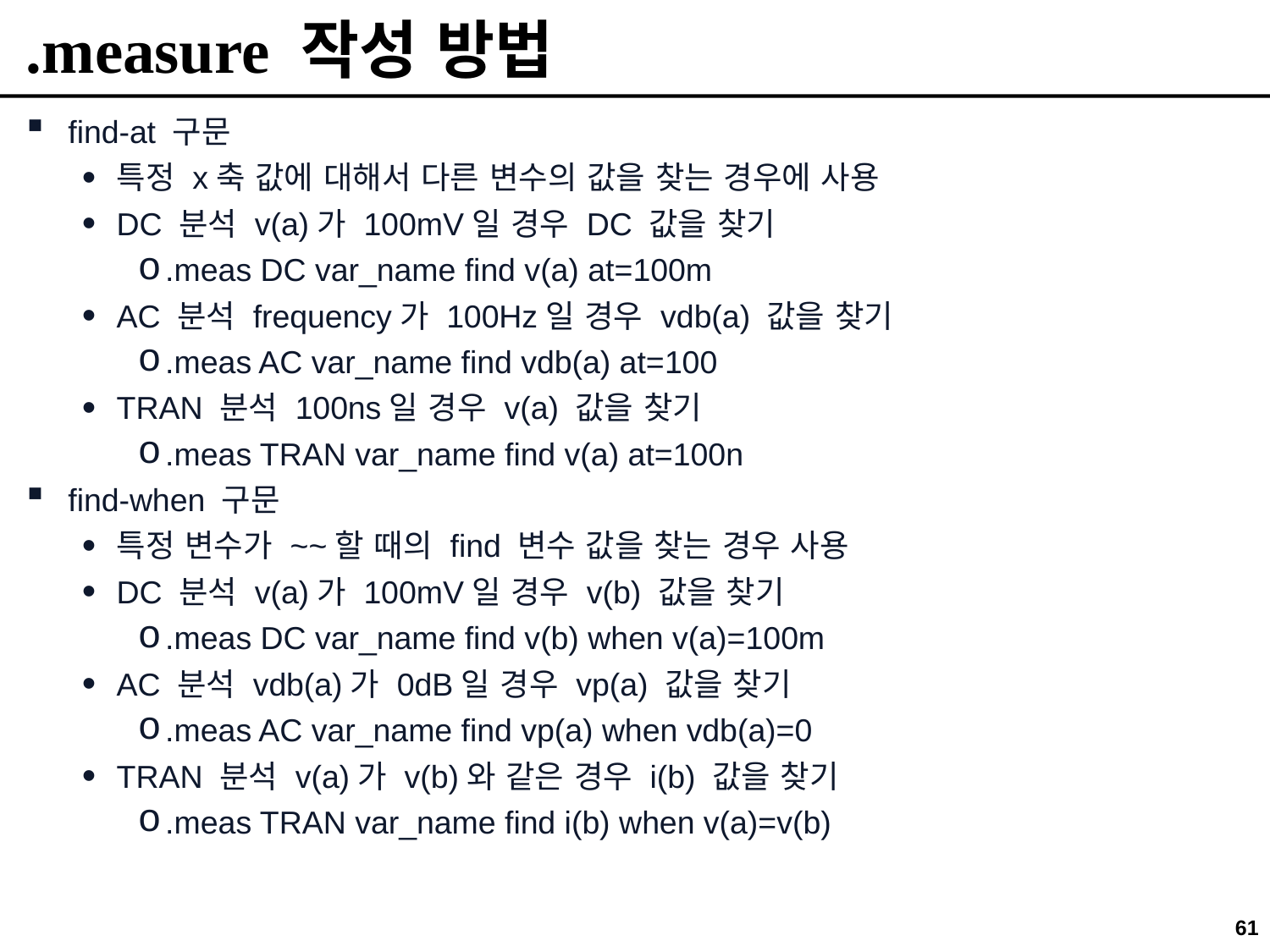

# .measure 작성 방법
find-at 구문
특정 x축 값에 대해서 다른 변수의 값을 찾는 경우에 사용
DC 분석 v(a)가 100mV일 경우 DC 값을 찾기
.meas DC var_name find v(a) at=100m
AC 분석 frequency가 100Hz일 경우 vdb(a) 값을 찾기
.meas AC var_name find vdb(a) at=100
TRAN 분석 100ns일 경우 v(a) 값을 찾기
.meas TRAN var_name find v(a) at=100n
find-when 구문
특정 변수가 ~~할 때의 find 변수 값을 찾는 경우 사용
DC 분석 v(a)가 100mV일 경우 v(b) 값을 찾기
.meas DC var_name find v(b) when v(a)=100m
AC 분석 vdb(a)가 0dB일 경우 vp(a) 값을 찾기
.meas AC var_name find vp(a) when vdb(a)=0
TRAN 분석 v(a)가 v(b)와 같은 경우 i(b) 값을 찾기
.meas TRAN var_name find i(b) when v(a)=v(b)